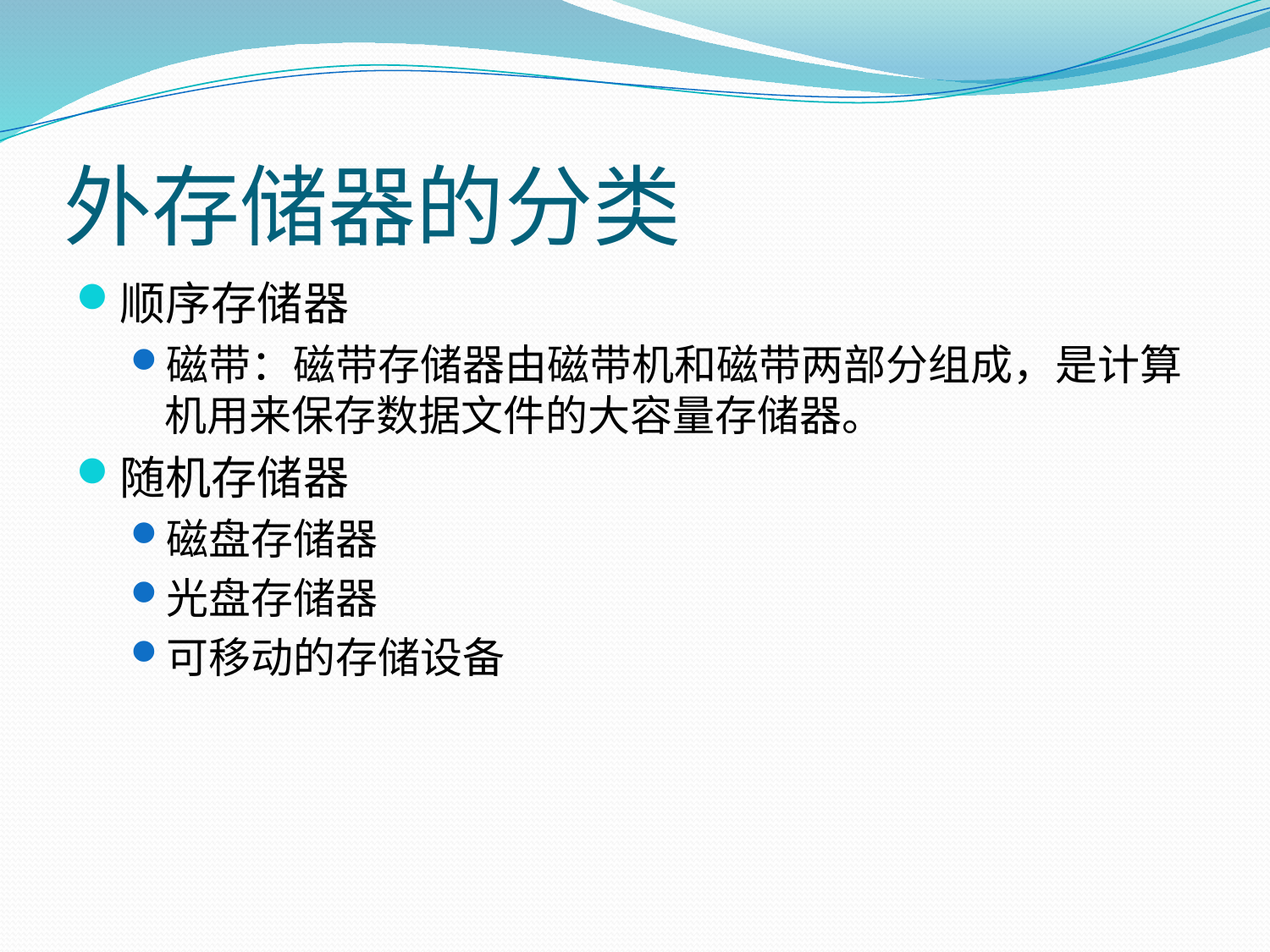

# 外存储器的分类
顺序存储器
磁带：磁带存储器由磁带机和磁带两部分组成，是计算机用来保存数据文件的大容量存储器。
随机存储器
磁盘存储器
光盘存储器
可移动的存储设备